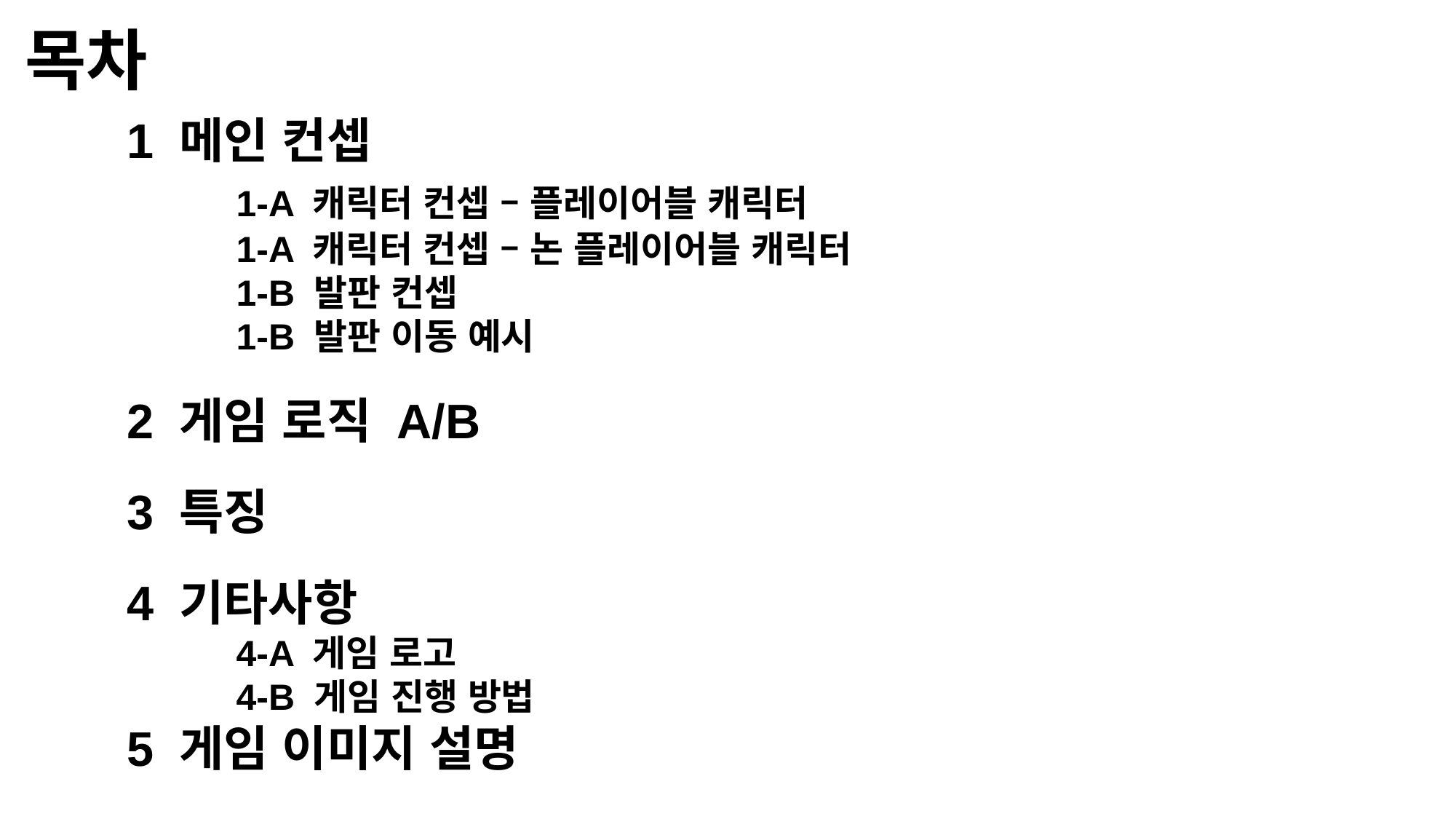

목차
1 메인 컨셉
	1-A 캐릭터 컨셉 – 플레이어블 캐릭터
	1-A 캐릭터 컨셉 – 논 플레이어블 캐릭터
	1-B 발판 컨셉
	1-B 발판 이동 예시

2 게임 로직 A/B

3 특징

4 기타사항
	4-A 게임 로고
	4-B 게임 진행 방법
5 게임 이미지 설명